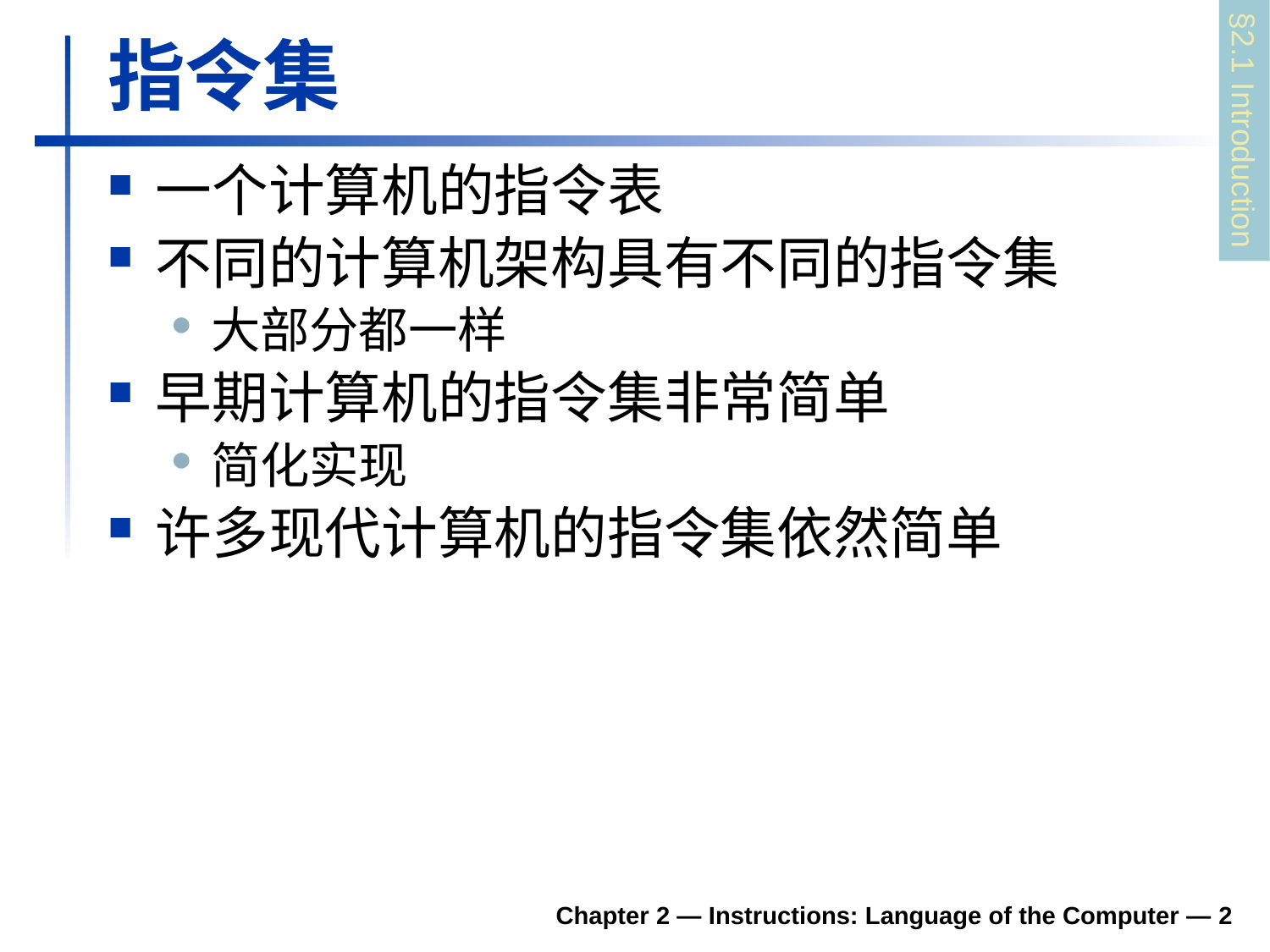

# 指令集
§2.1 Introduction
一个计算机的指令表
不同的计算机架构具有不同的指令集
大部分都一样
早期计算机的指令集非常简单
简化实现
许多现代计算机的指令集依然简单
Chapter 2 — Instructions: Language of the Computer — 2